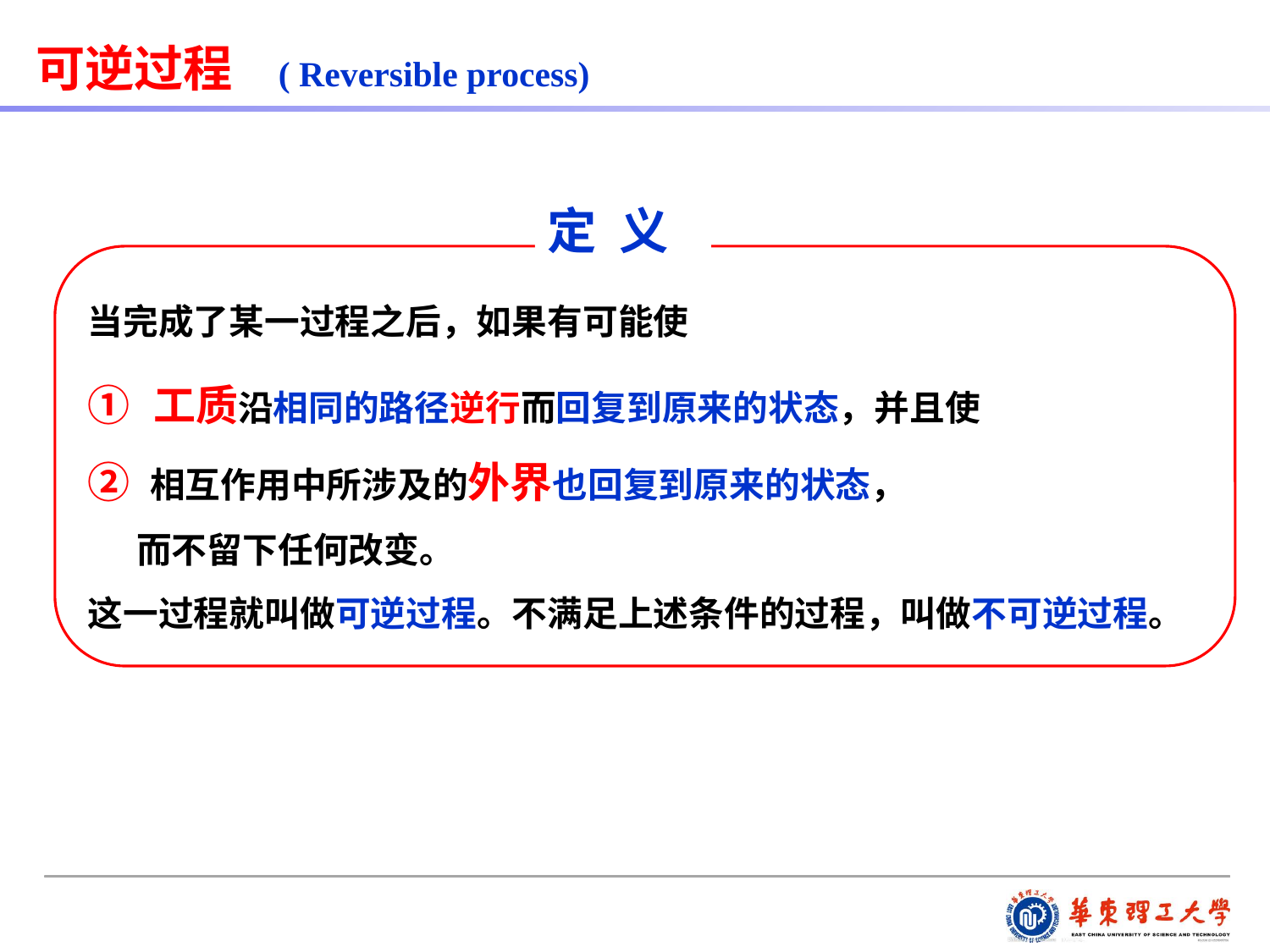

可逆过程   ( Reversible process)

定  义
当完成了某一过程之后，如果有可能使
① 工质沿相同的路径逆行而回复到原来的状态，并且使
② 相互作用中所涉及的外界也回复到原来的状态，
     而不留下任何改变。
这一过程就叫做可逆过程。不满足上述条件的过程，叫做不可逆过程。